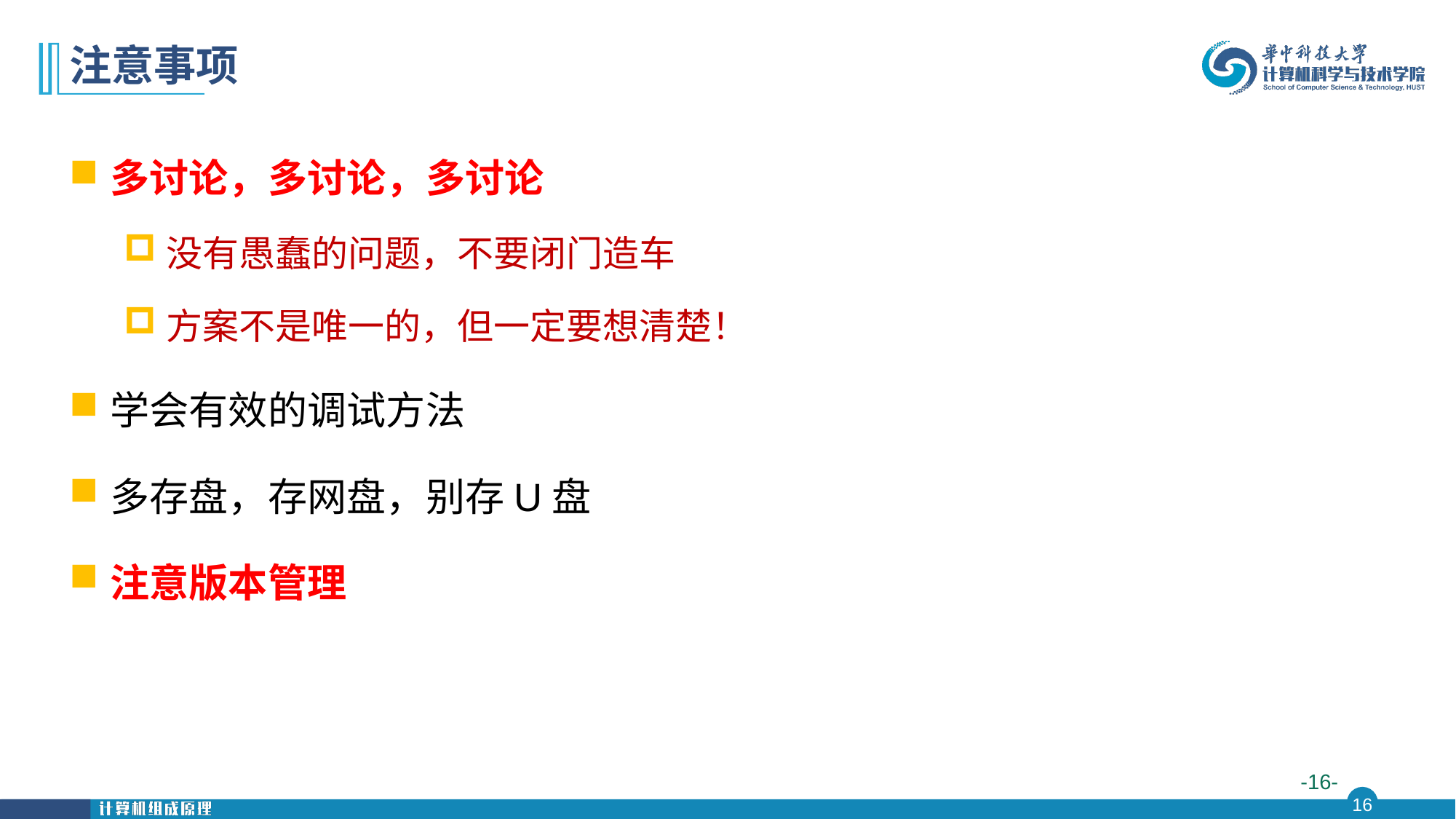

-16-
# 注意事项
多讨论，多讨论，多讨论
没有愚蠢的问题，不要闭门造车
方案不是唯一的，但一定要想清楚！
学会有效的调试方法
多存盘，存网盘，别存U盘
注意版本管理